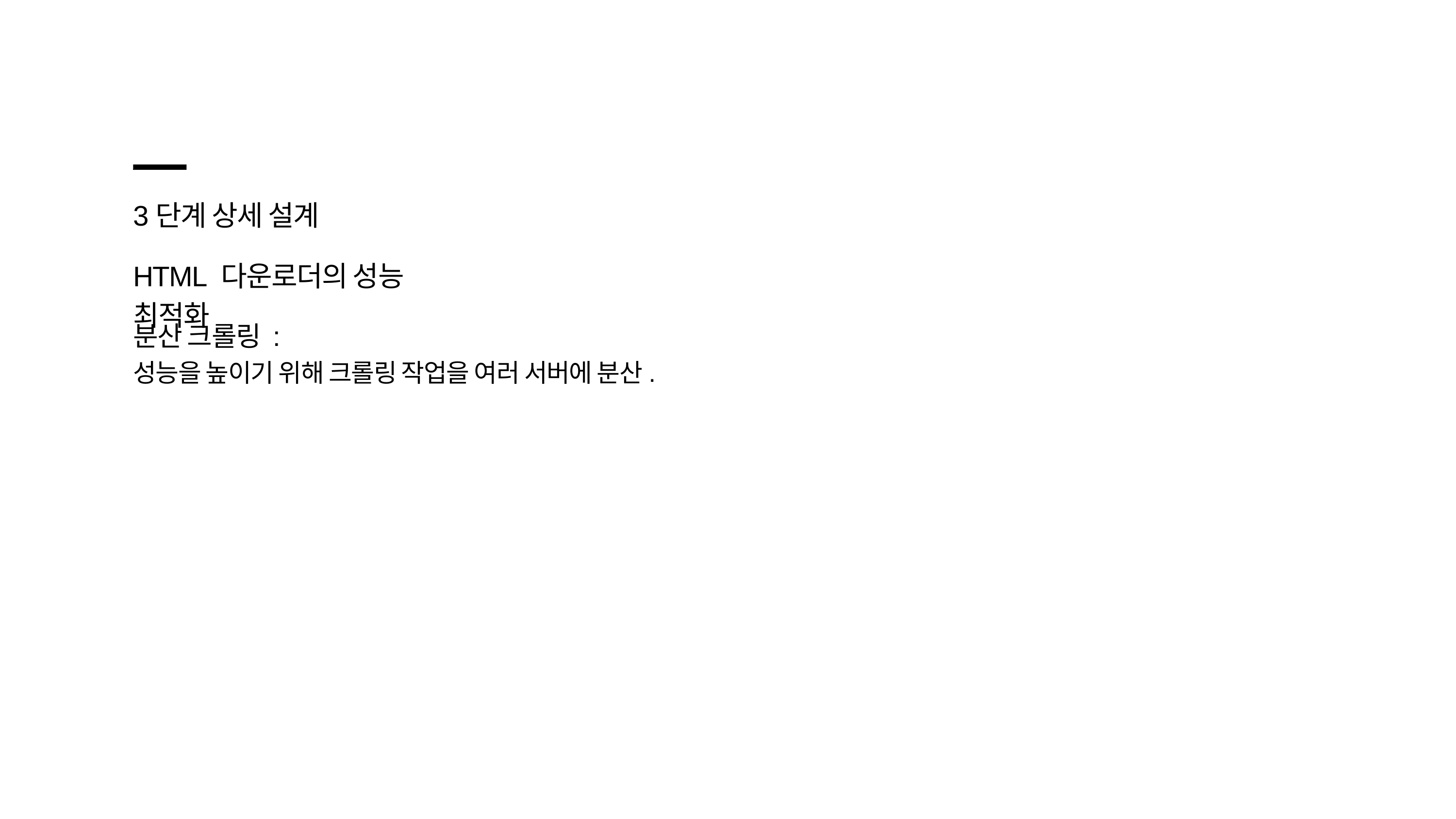

3단계 상세 설계
HTML 다운로더의 성능 최적화
분산 크롤링 :
성능을 높이기 위해 크롤링 작업을 여러 서버에 분산.